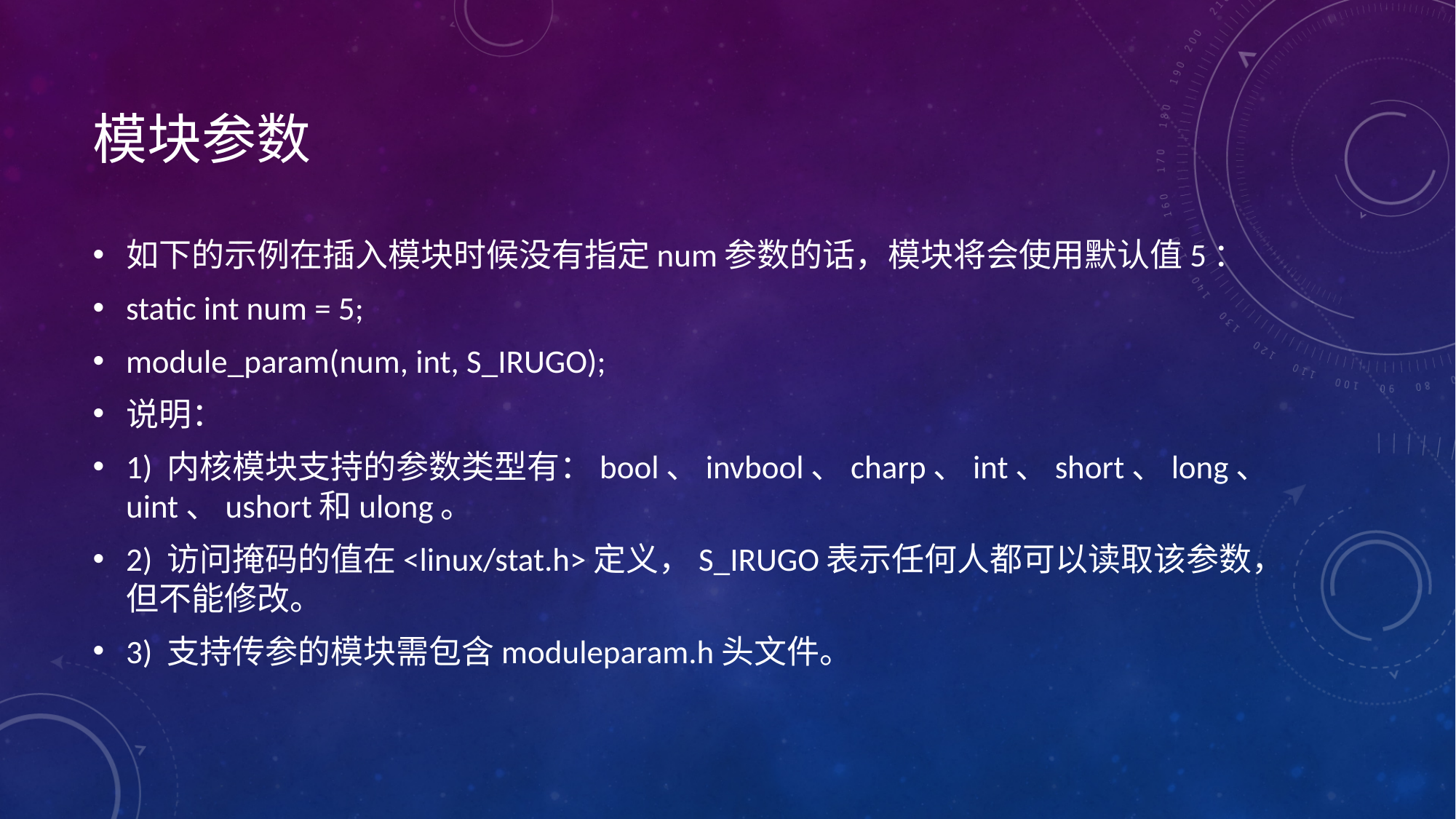

# 模块参数
如下的示例在插入模块时候没有指定num参数的话，模块将会使用默认值5：
static int num = 5;
module_param(num, int, S_IRUGO);
说明：
1) 内核模块支持的参数类型有：bool、invbool、charp、int、short、long、uint、ushort和ulong。
2) 访问掩码的值在<linux/stat.h>定义，S_IRUGO表示任何人都可以读取该参数，但不能修改。
3) 支持传参的模块需包含moduleparam.h头文件。